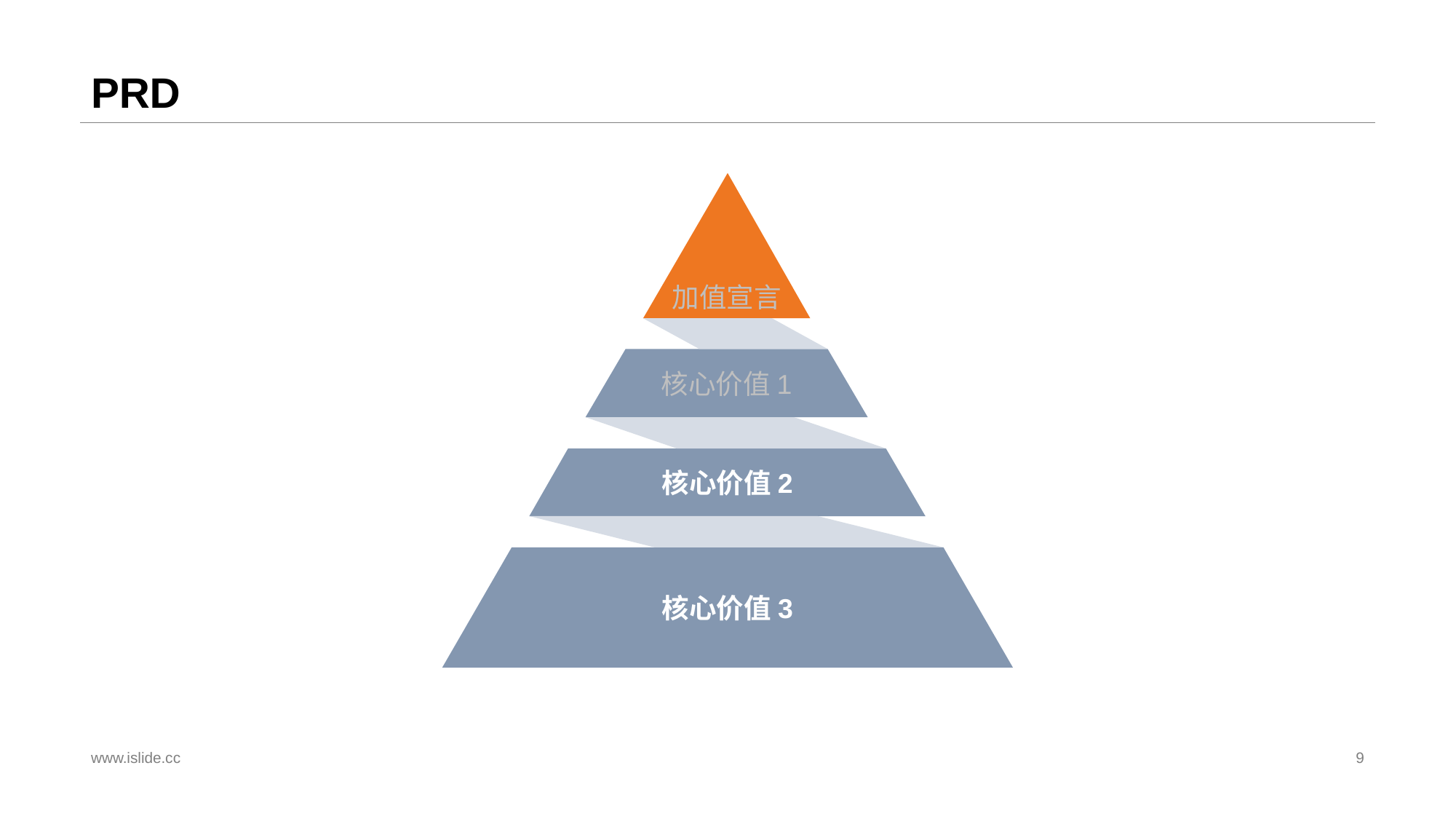

# PRD
加值宣言

核心价值1

核心价值2

核心价值3
www.islide.cc
9